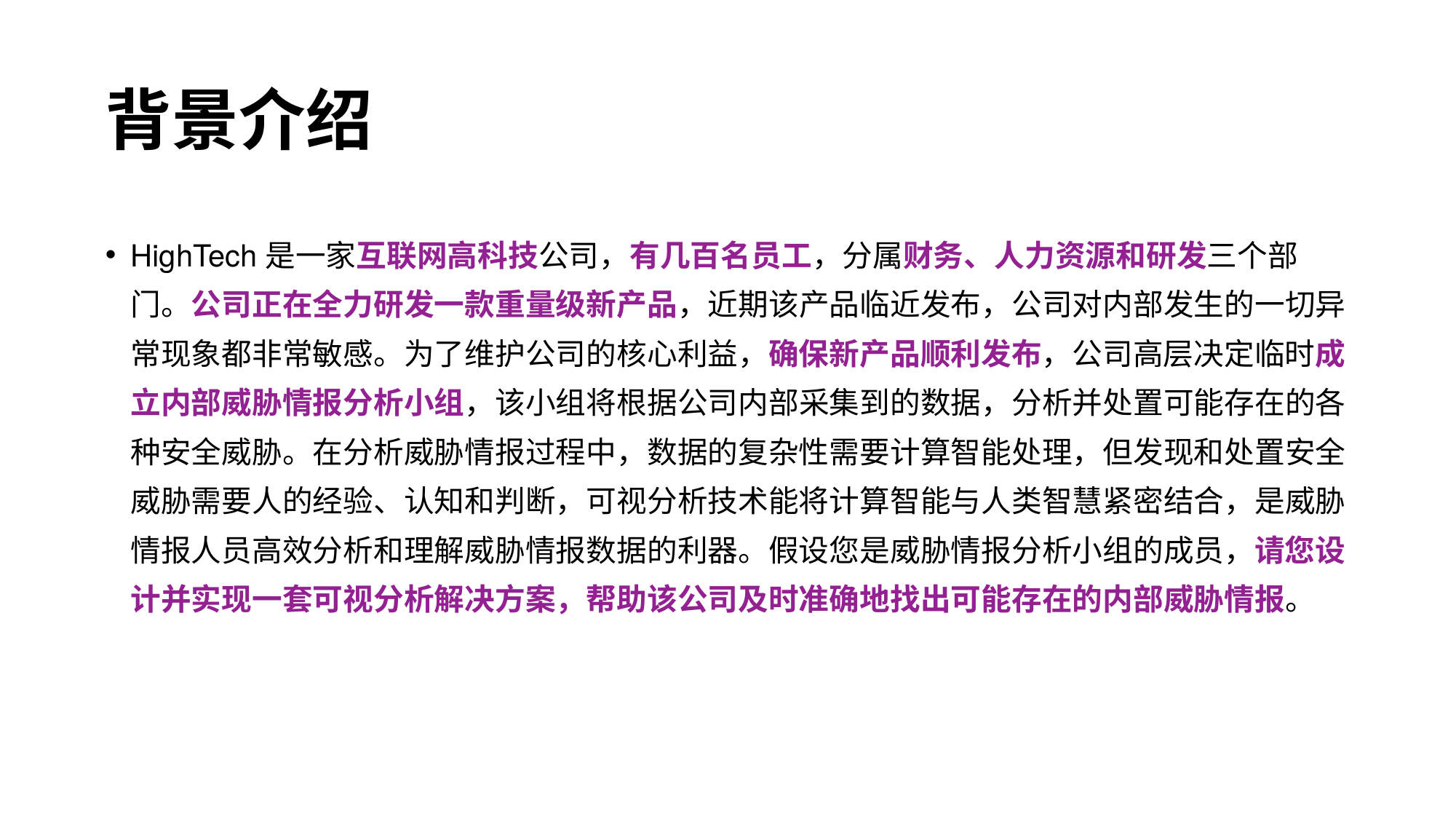

# 背景介绍
HighTech是一家互联网高科技公司，有几百名员工，分属财务、人力资源和研发三个部门。公司正在全力研发一款重量级新产品，近期该产品临近发布，公司对内部发生的一切异常现象都非常敏感。为了维护公司的核心利益，确保新产品顺利发布，公司高层决定临时成立内部威胁情报分析小组，该小组将根据公司内部采集到的数据，分析并处置可能存在的各种安全威胁。在分析威胁情报过程中，数据的复杂性需要计算智能处理，但发现和处置安全威胁需要人的经验、认知和判断，可视分析技术能将计算智能与人类智慧紧密结合，是威胁情报人员高效分析和理解威胁情报数据的利器。假设您是威胁情报分析小组的成员，请您设计并实现一套可视分析解决方案，帮助该公司及时准确地找出可能存在的内部威胁情报。